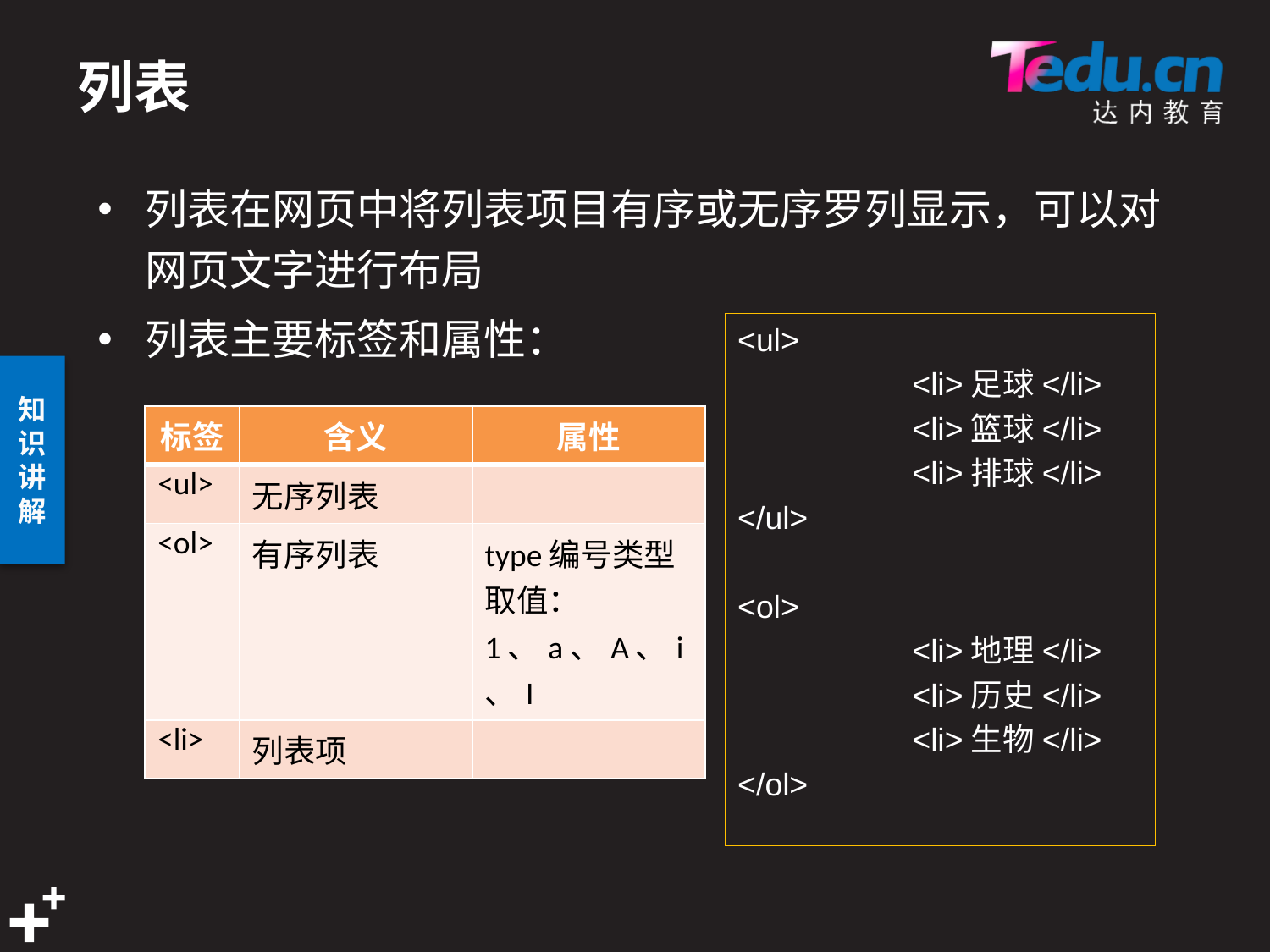

# 列表
列表在网页中将列表项目有序或无序罗列显示，可以对网页文字进行布局
列表主要标签和属性：
<ul>
		<li>足球</li>
		<li>篮球</li>
		<li>排球</li>
</ul>

<ol>
		<li>地理</li>
		<li>历史</li>
		<li>生物</li>
</ol>

| 标签 | 含义 | 属性 |
| --- | --- | --- |
| <ul> | 无序列表 |  |
| <ol> | 有序列表 | type编号类型 取值：1、a、A、i、I |
| <li> | 列表项 |  |